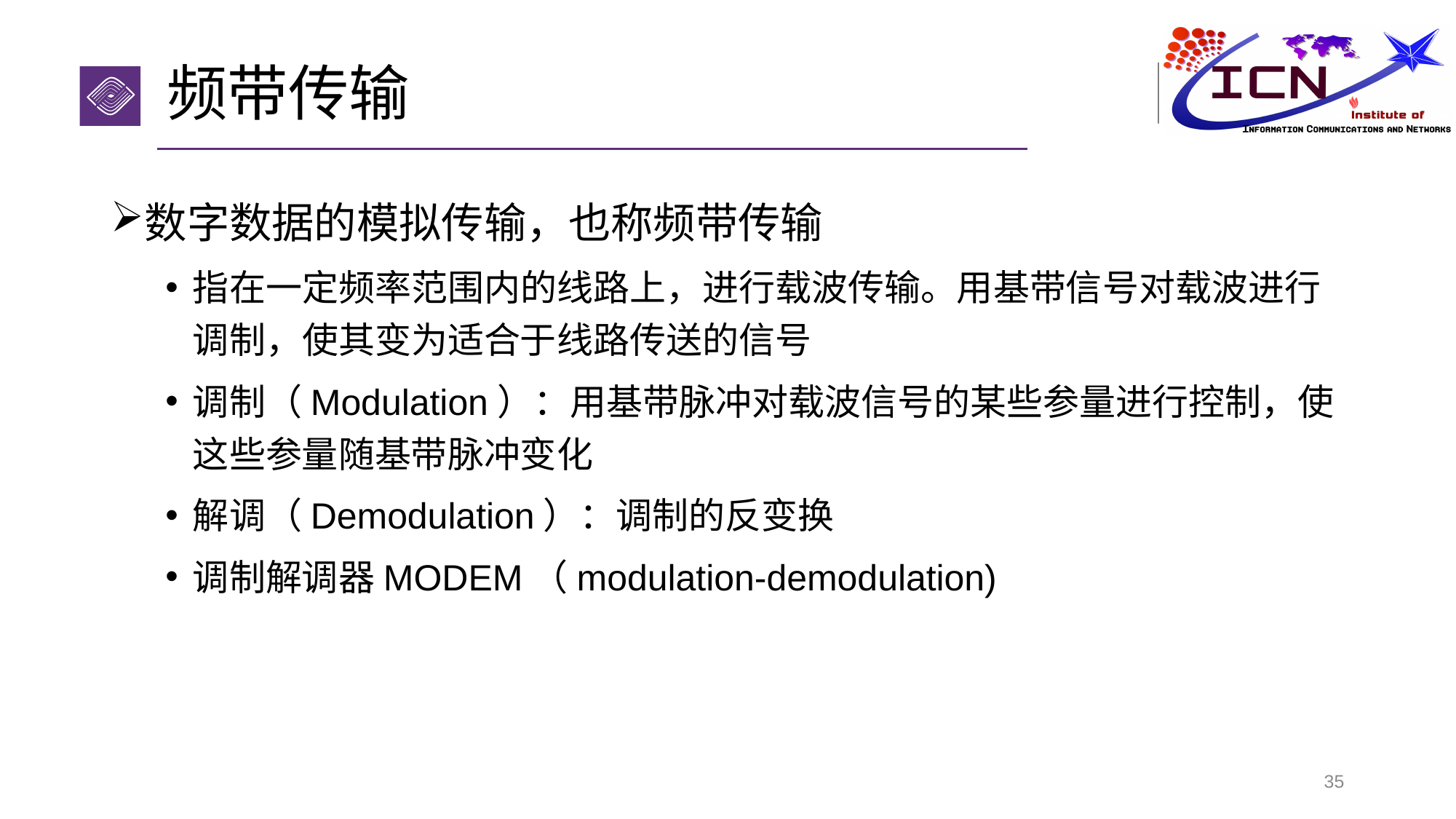

# 频带传输
数字数据的模拟传输，也称频带传输
指在一定频率范围内的线路上，进行载波传输。用基带信号对载波进行调制，使其变为适合于线路传送的信号
调制（Modulation）：用基带脉冲对载波信号的某些参量进行控制，使这些参量随基带脉冲变化
解调（Demodulation）：调制的反变换
调制解调器MODEM（modulation-demodulation)

35